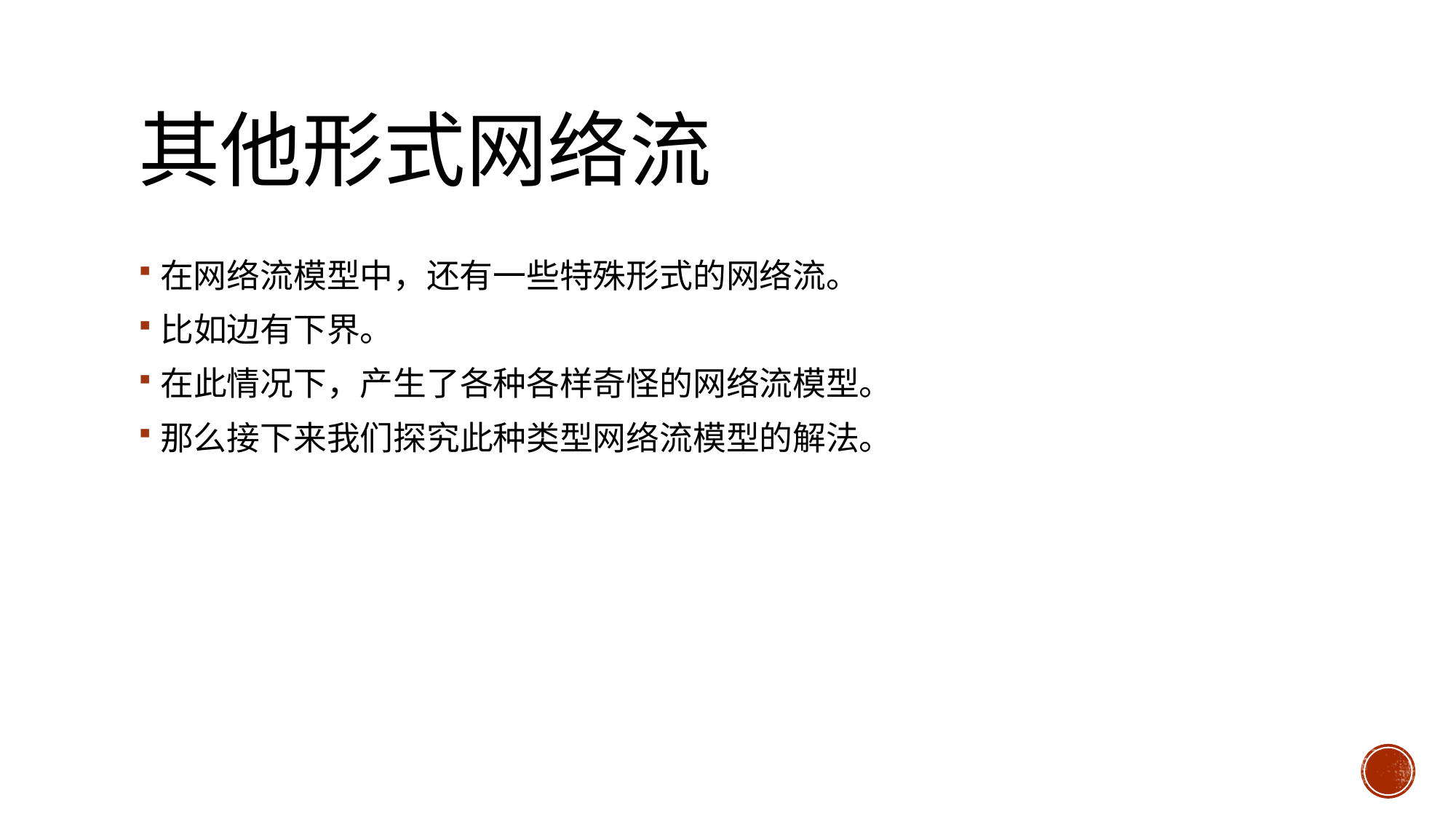

# 其他形式网络流
在网络流模型中，还有一些特殊形式的网络流。
比如边有下界。
在此情况下，产生了各种各样奇怪的网络流模型。
那么接下来我们探究此种类型网络流模型的解法。